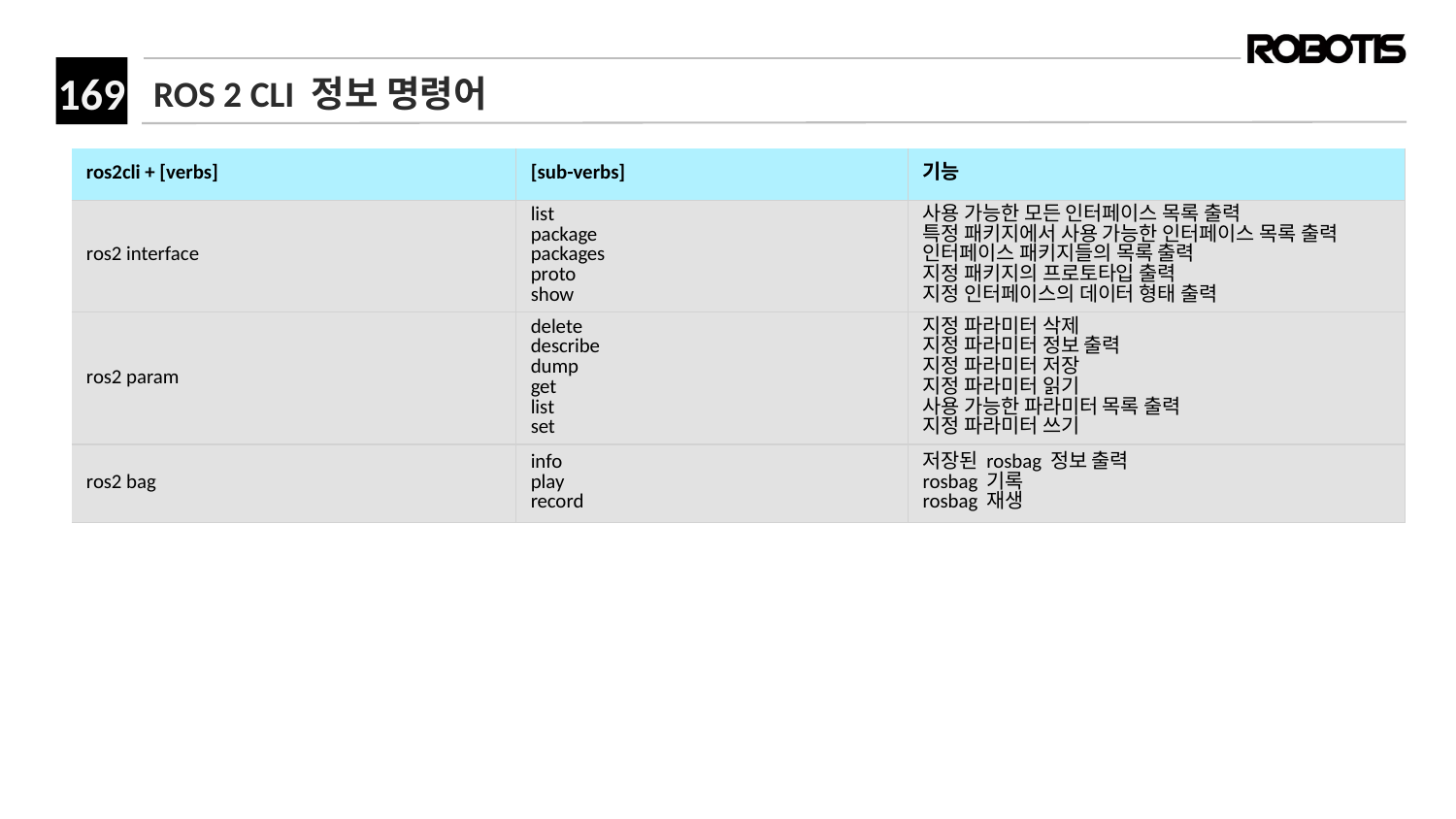

# ROS 2 CLI 정보 명령어
| ros2cli + [verbs] | [sub-verbs] | 기능 |
| --- | --- | --- |
| ros2 interface | list package packages proto show | 사용 가능한 모든 인터페이스 목록 출력 특정 패키지에서 사용 가능한 인터페이스 목록 출력 인터페이스 패키지들의 목록 출력 지정 패키지의 프로토타입 출력 지정 인터페이스의 데이터 형태 출력 |
| ros2 param | delete describe dump get list set | 지정 파라미터 삭제 지정 파라미터 정보 출력 지정 파라미터 저장 지정 파라미터 읽기 사용 가능한 파라미터 목록 출력 지정 파라미터 쓰기 |
| ros2 bag | info play record | 저장된 rosbag 정보 출력 rosbag 기록 rosbag 재생 |